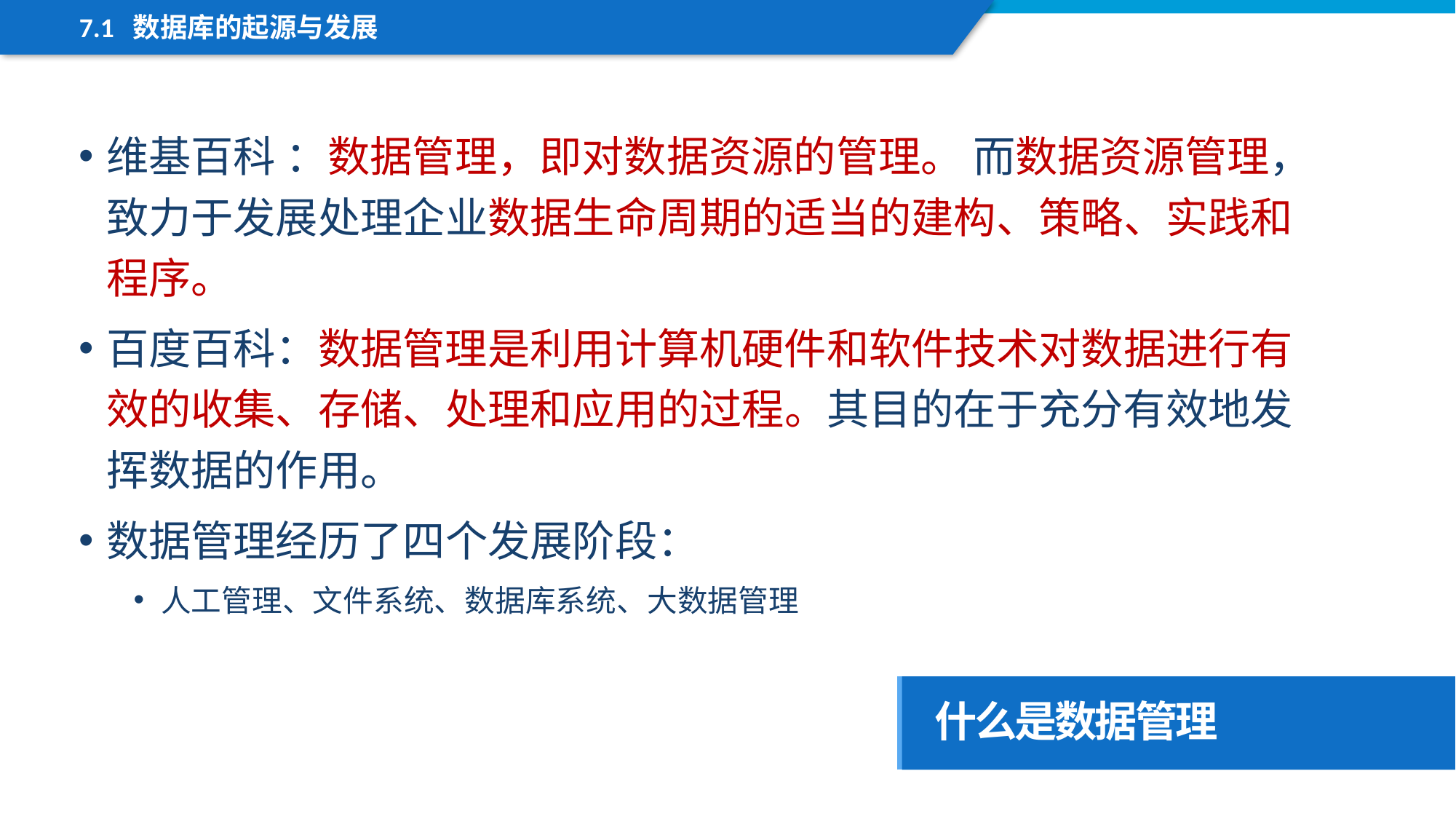

7.1  数据库的起源与发展
维基百科 ：数据管理，即对数据资源的管理。 而数据资源管理，致力于发展处理企业数据生命周期的适当的建构、策略、实践和程序。
百度百科：数据管理是利用计算机硬件和软件技术对数据进行有效的收集、存储、处理和应用的过程。其目的在于充分有效地发挥数据的作用。
数据管理经历了四个发展阶段：
人工管理、文件系统、数据库系统、大数据管理
什么是数据管理